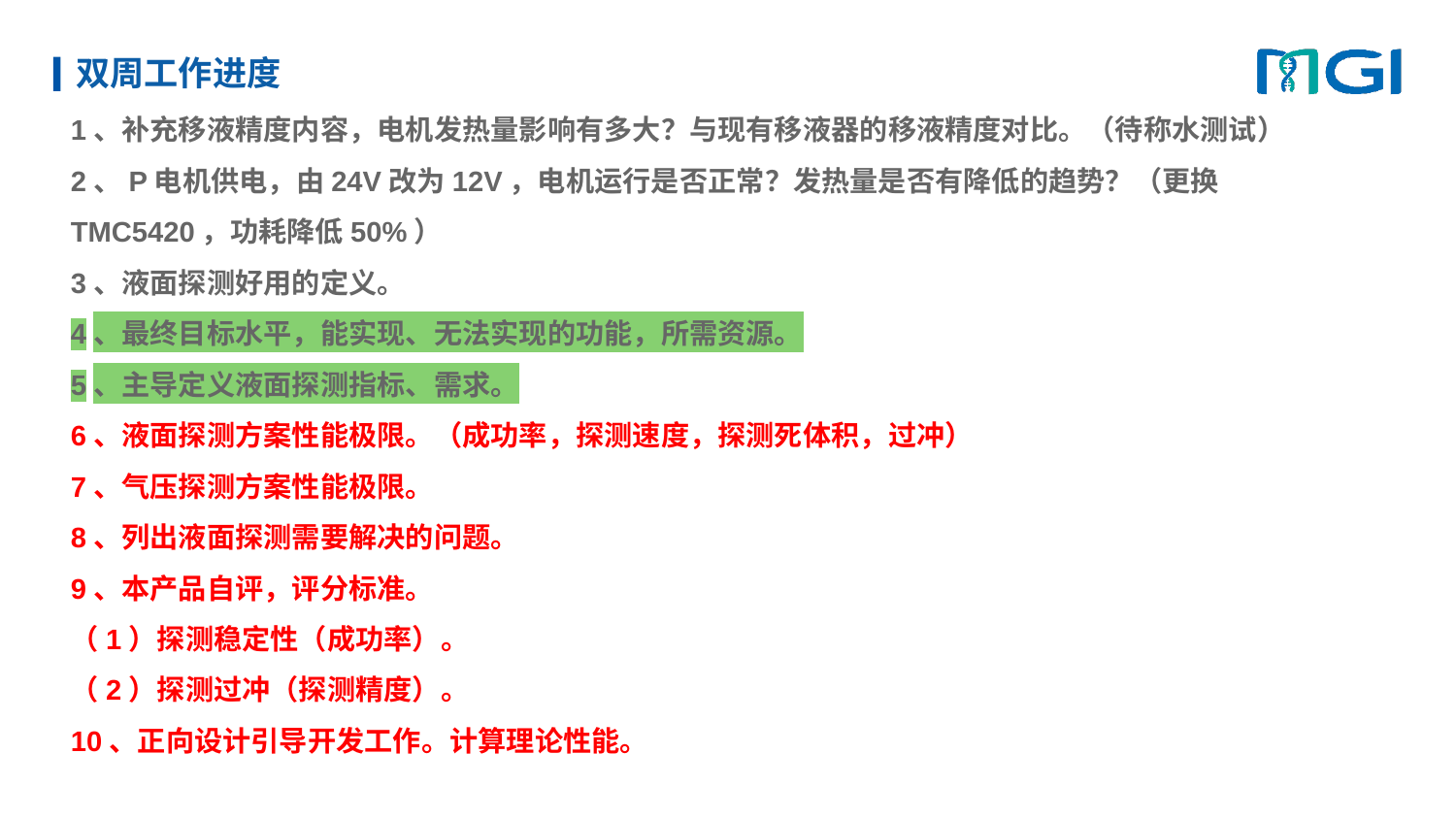

# 双周工作进度
1、补充移液精度内容，电机发热量影响有多大？与现有移液器的移液精度对比。（待称水测试）
2、P电机供电，由24V改为12V，电机运行是否正常？发热量是否有降低的趋势？（更换TMC5420，功耗降低50%）
3、液面探测好用的定义。
4、最终目标水平，能实现、无法实现的功能，所需资源。
5、主导定义液面探测指标、需求。
6、液面探测方案性能极限。（成功率，探测速度，探测死体积，过冲）
7、气压探测方案性能极限。
8、列出液面探测需要解决的问题。
9、本产品自评，评分标准。
（1）探测稳定性（成功率）。
（2）探测过冲（探测精度）。
10、正向设计引导开发工作。计算理论性能。